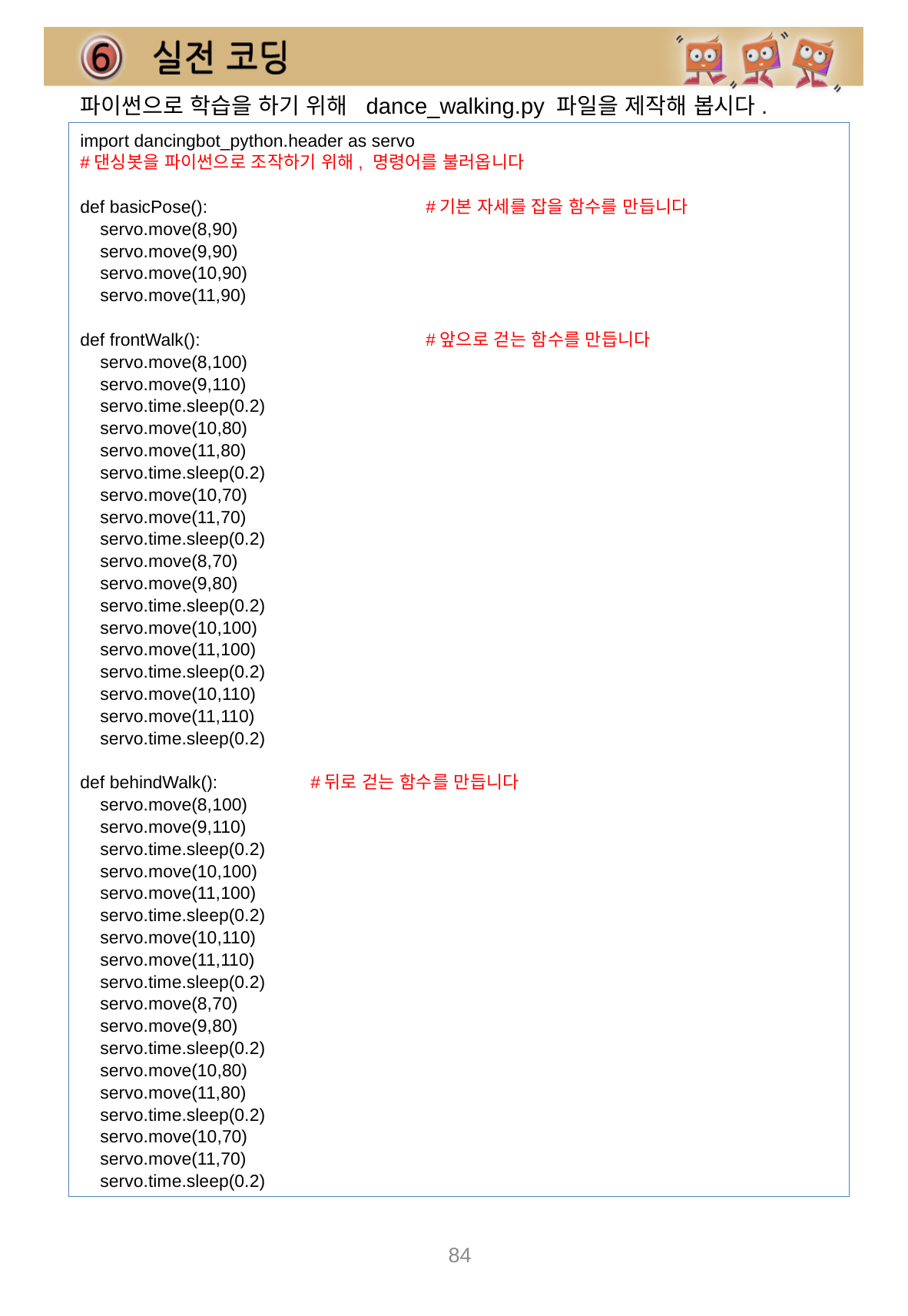

파이썬으로 학습을 하기 위해  dance_walking.py 파일을 제작해 봅시다.

import dancingbot_python.header as servo
#댄싱봇을 파이썬으로 조작하기 위해, 명령어를 불러옵니다

def basicPose():		#기본 자세를 잡을 함수를 만듭니다
    servo.move(8,90)
    servo.move(9,90)
    servo.move(10,90)
    servo.move(11,90)

def frontWalk():		#앞으로 걷는 함수를 만듭니다
    servo.move(8,100)
    servo.move(9,110)
    servo.time.sleep(0.2)
    servo.move(10,80)
    servo.move(11,80)
    servo.time.sleep(0.2)
    servo.move(10,70)
    servo.move(11,70)
    servo.time.sleep(0.2)
    servo.move(8,70)
    servo.move(9,80)
    servo.time.sleep(0.2)
    servo.move(10,100)
    servo.move(11,100)
    servo.time.sleep(0.2)
    servo.move(10,110)
    servo.move(11,110)
    servo.time.sleep(0.2)

def behindWalk():	#뒤로 걷는 함수를 만듭니다
    servo.move(8,100)
    servo.move(9,110)
    servo.time.sleep(0.2)
    servo.move(10,100)
    servo.move(11,100)
    servo.time.sleep(0.2)
    servo.move(10,110)
    servo.move(11,110)
    servo.time.sleep(0.2)
    servo.move(8,70)
    servo.move(9,80)
    servo.time.sleep(0.2)
    servo.move(10,80)
    servo.move(11,80)
    servo.time.sleep(0.2)
    servo.move(10,70)
    servo.move(11,70)
    servo.time.sleep(0.2)
84